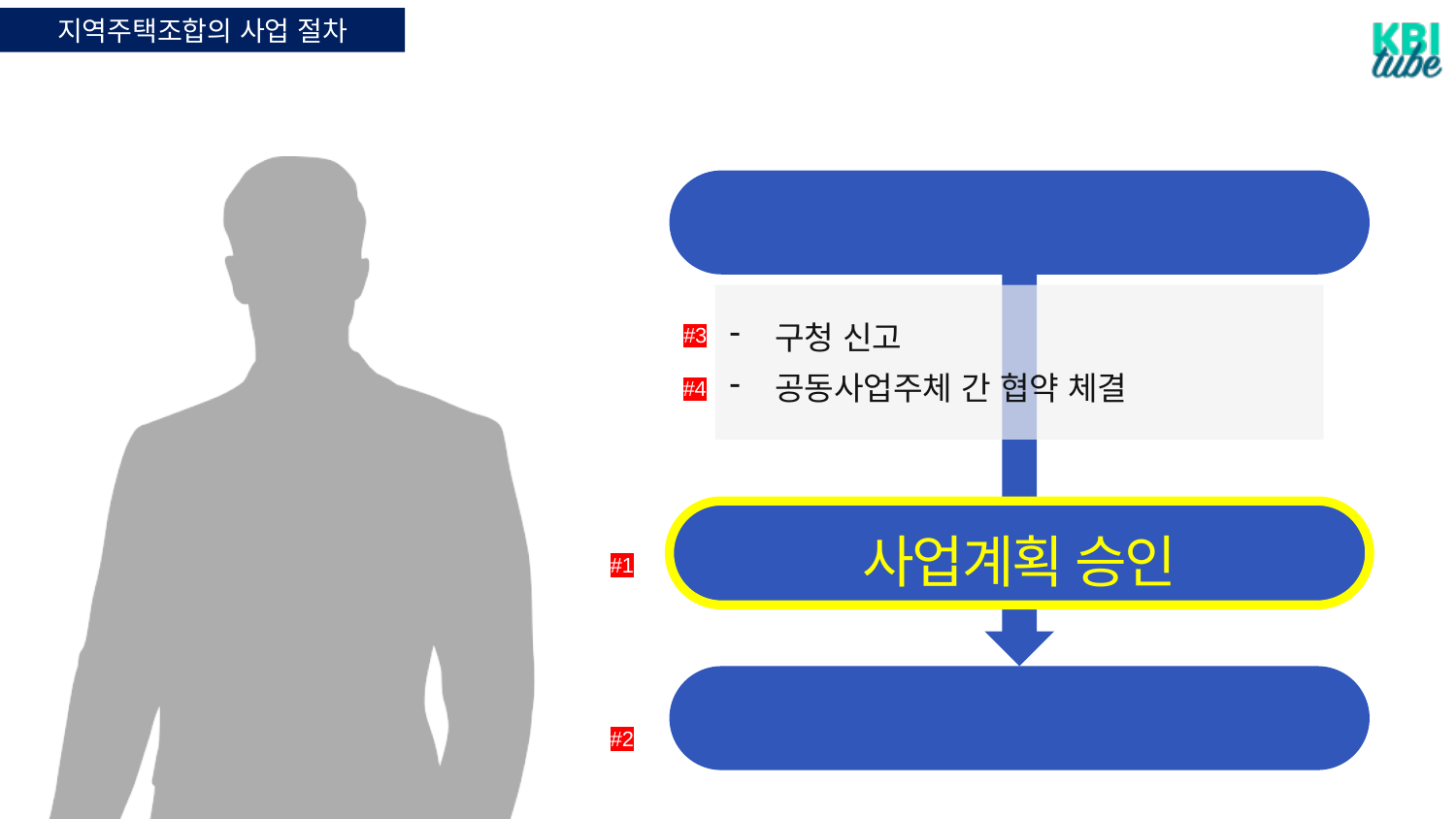

지역주택조합의 사업 절차
조합설립 인가

구청 신고
공동사업주체 간 협약 체결
#3
#4
사업계획 승인
-
#1
철거
#2
강사: 그다음에 #1 사업계획 승인받고 그다음에 또 #2 철거하고 이런 식으로 하게 되는데 #3 중간에 조합 설립하고 이렇게 할 때 여러 가지 구청에 신고도 하고요. 그다음에 #4 공동 사업 주체가 있다 그러면은 뭐 조합하고 혹시 같이 조인을 해서 하는 사업 주체가 있으면 중간에 협약 체결도 하고 그다음에 이런 것들이 다 끝나면 정말 거의 다 끝나갔다라는 사업계획 승인받고 이렇게 되면 되죠. 근데 사업계획 승인할 때도 이 조합을 모집하는 경우도 있어요. 그때는 사실은 이제 되게 비싸죠. 거의 이제 모든 어떤 스톱의 리스크가 다 제거가 됐기 때문에 그런 측면들은 아마 있을 거다.